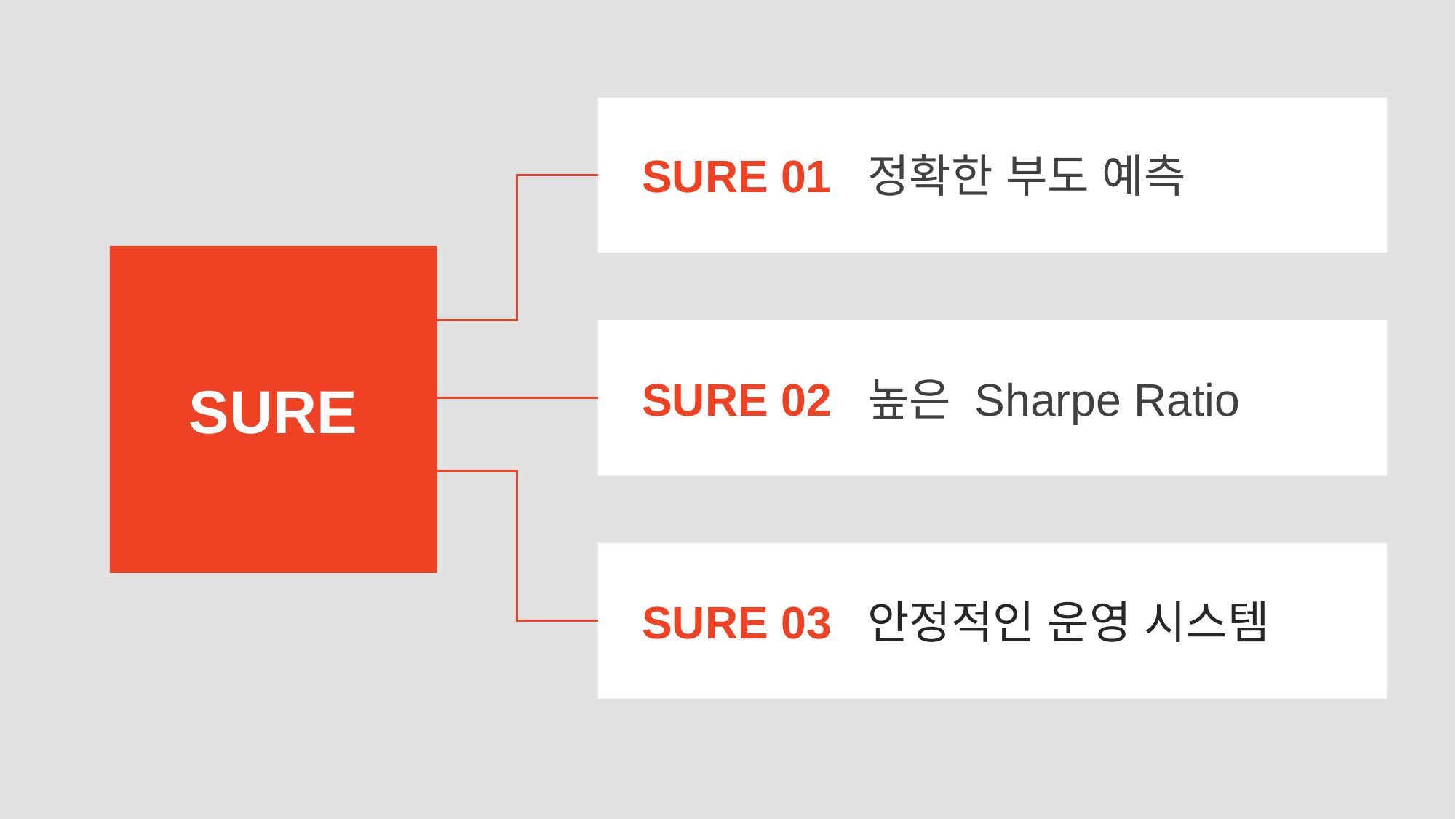

SURE 01  정확한 부도 예측

SURE 02  높은 Sharpe Ratio
SURE

SURE 03  안정적인 운영 시스템